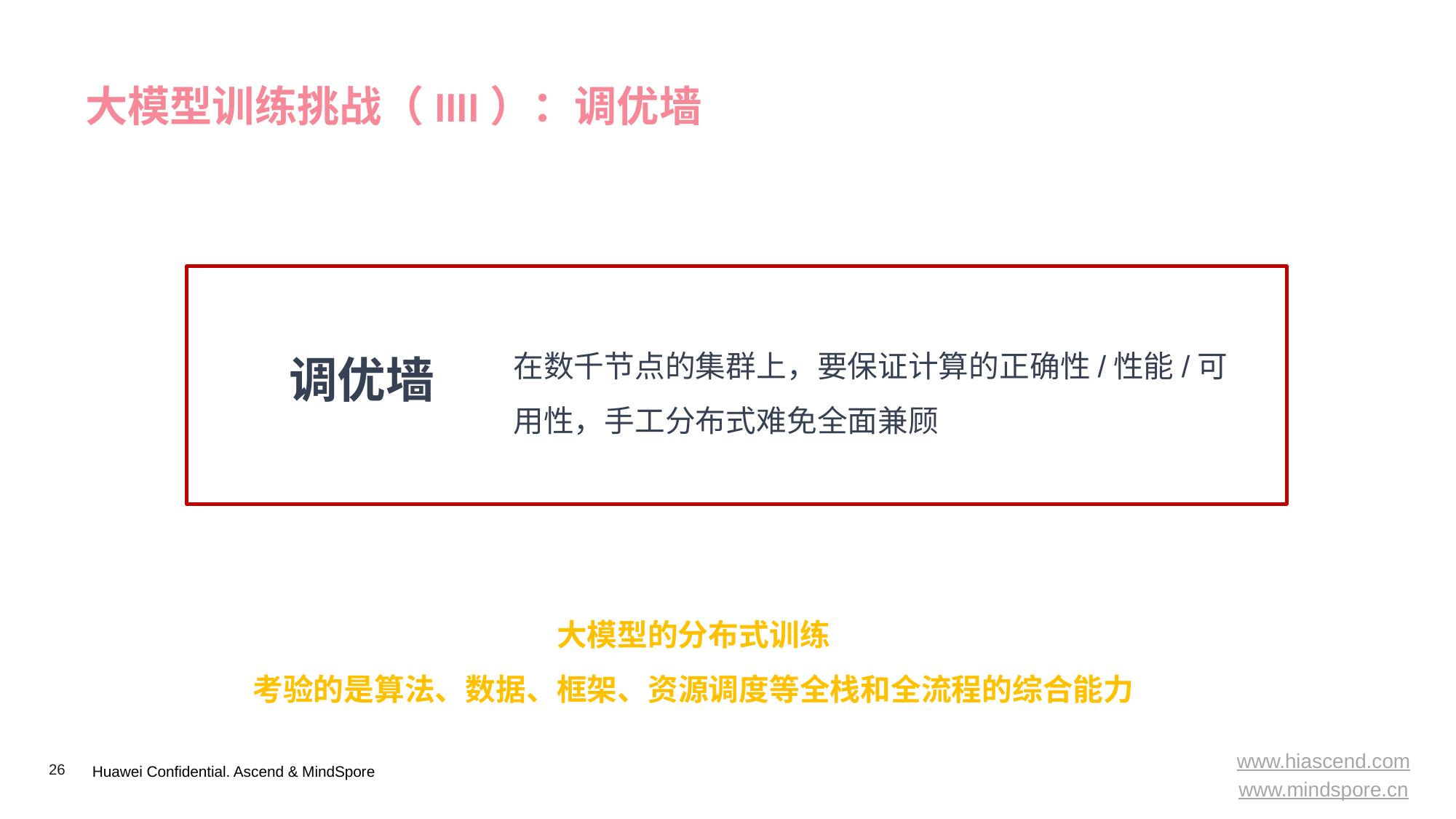

# 大模型训练挑战（IIII）：调优墙

在数千节点的集群上，要保证计算的正确性/性能/可用性，手工分布式难免全面兼顾
调优墙
大模型的分布式训练
考验的是算法、数据、框架、资源调度等全栈和全流程的综合能力